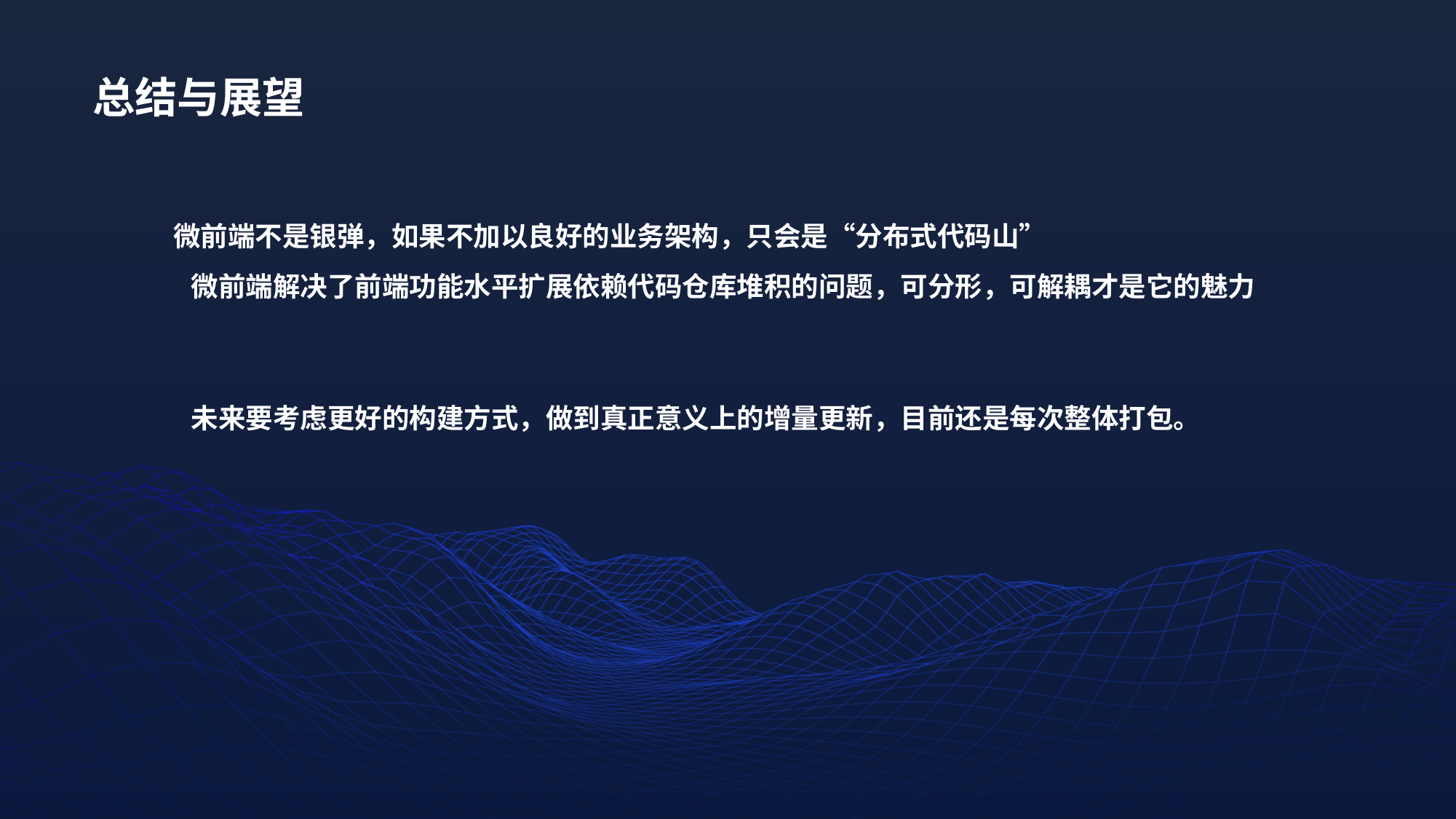

总结与展望
微前端不是银弹，如果不加以良好的业务架构，只会是“分布式代码山”
微前端解决了前端功能水平扩展依赖代码仓库堆积的问题，可分形，可解耦才是它的魅力
未来要考虑更好的构建方式，做到真正意义上的增量更新，目前还是每次整体打包。